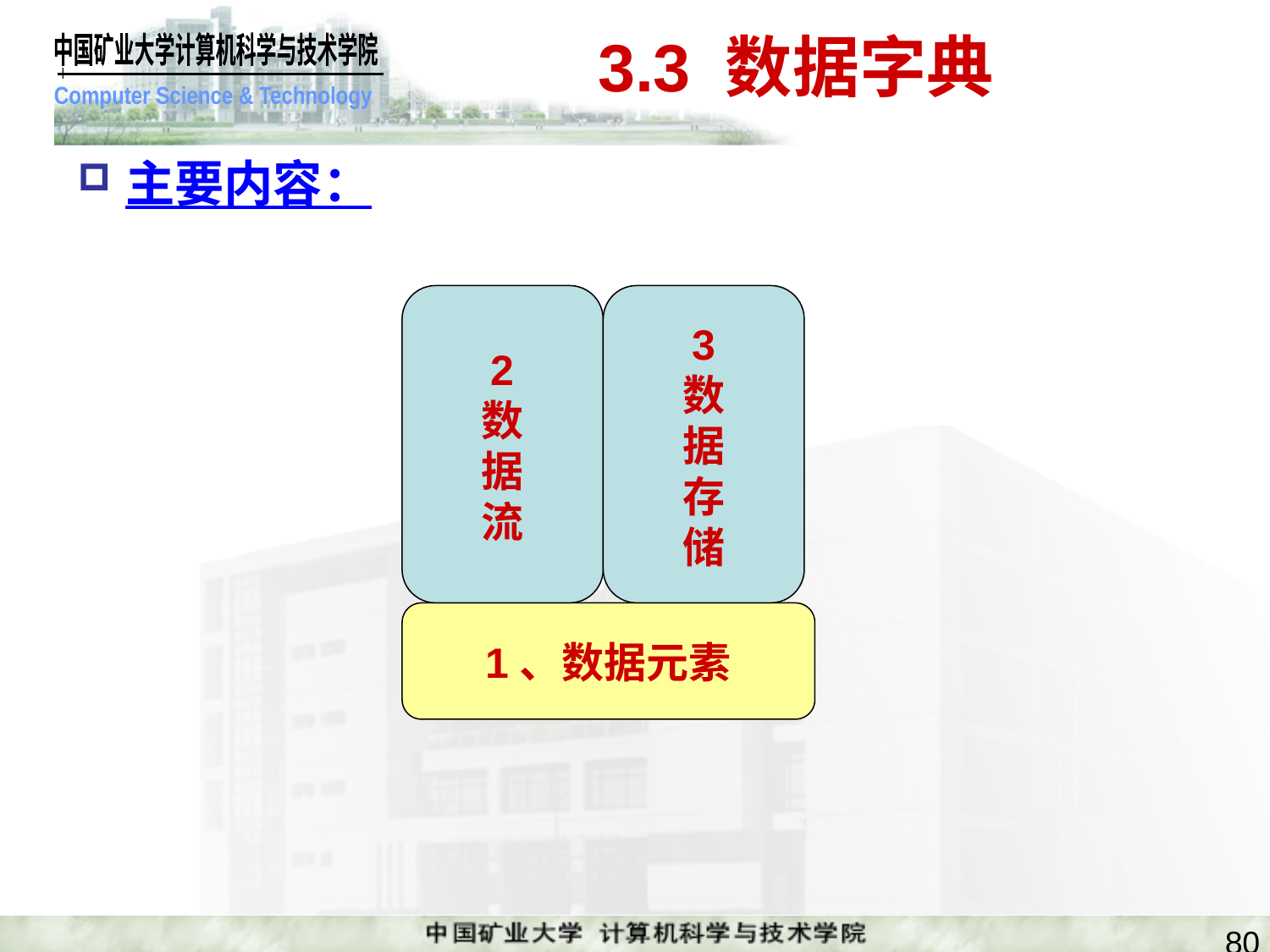

# 3.3 数据字典
主要内容：
2
数
据
流
3
数
据
存
储
1、数据元素
80